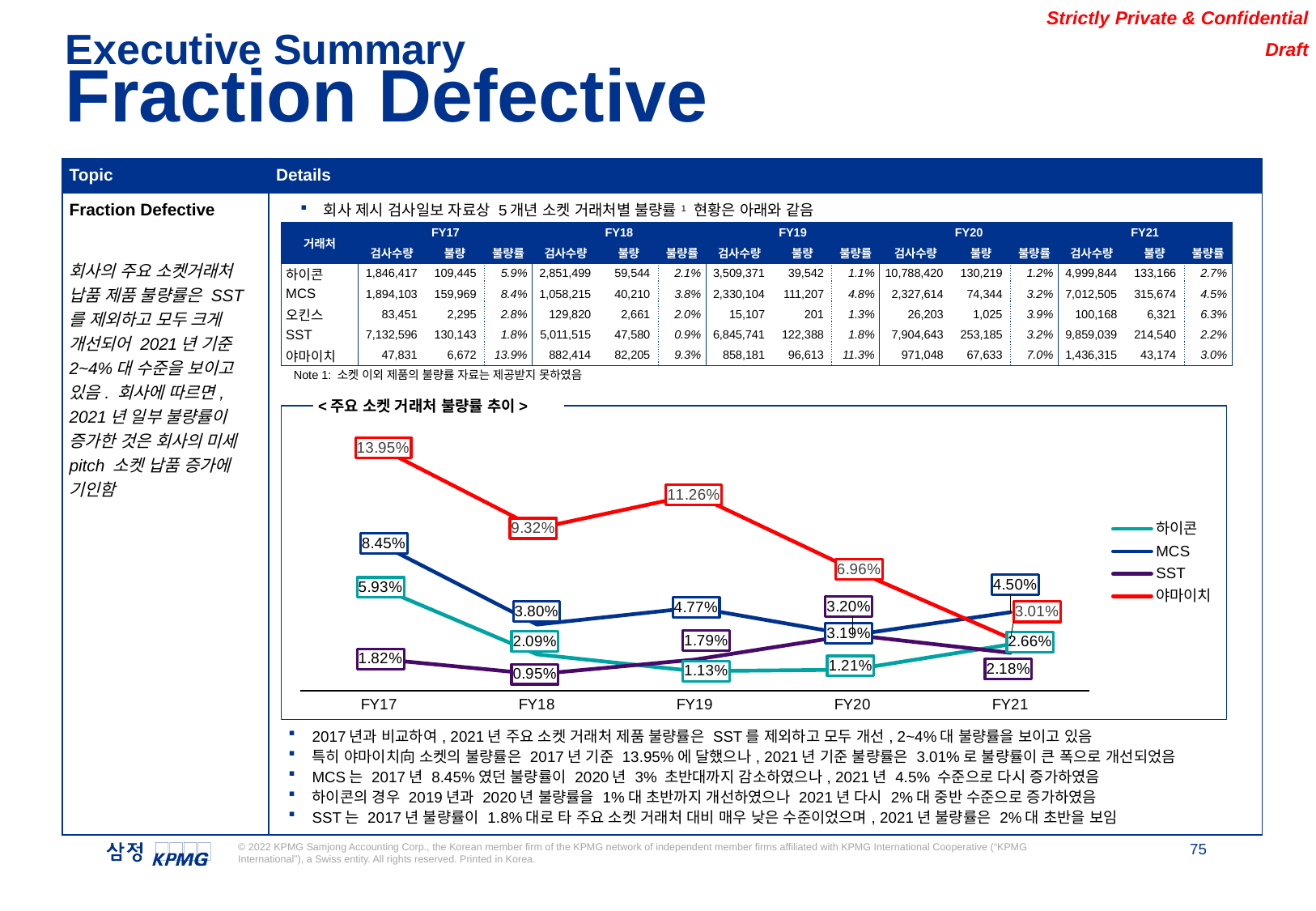

Executive Summary
Fraction Defective
| Topic | Details |
| --- | --- |
| Fraction Defective 회사의 주요 소켓거래처 납품 제품 불량률은 SST를 제외하고 모두 크게 개선되어 2021년 기준 2~4%대 수준을 보이고 있음. 회사에 따르면, 2021년 일부 불량률이 증가한 것은 회사의 미세 pitch 소켓 납품 증가에 기인함 | 회사 제시 검사일보 자료상 5개년 소켓 거래처별 불량률1 현황은 아래와 같음 2017년과 비교하여, 2021년 주요 소켓 거래처 제품 불량률은 SST를 제외하고 모두 개선, 2~4%대 불량률을 보이고 있음 특히 야마이치向 소켓의 불량률은 2017년 기준 13.95%에 달했으나, 2021년 기준 불량률은 3.01%로 불량률이 큰 폭으로 개선되었음 MCS는 2017년 8.45%였던 불량률이 2020년 3% 초반대까지 감소하였으나, 2021년 4.5% 수준으로 다시 증가하였음 하이콘의 경우 2019년과 2020년 불량률을 1%대 초반까지 개선하였으나 2021년 다시 2%대 중반 수준으로 증가하였음 SST는 2017년 불량률이 1.8%대로 타 주요 소켓 거래처 대비 매우 낮은 수준이었으며, 2021년 불량률은 2%대 초반을 보임 |
| 거래처 | FY17 |  |  | FY18 |  |  | FY19 |  |  | FY20 |  |  | FY21 |  |  |
| --- | --- | --- | --- | --- | --- | --- | --- | --- | --- | --- | --- | --- | --- | --- | --- |
|  | 검사수량 | 불량 | 불량률 | 검사수량 | 불량 | 불량률 | 검사수량 | 불량 | 불량률 | 검사수량 | 불량 | 불량률 | 검사수량 | 불량 | 불량률 |
| 하이콘 | 1,846,417 | 109,445 | 5.9% | 2,851,499 | 59,544 | 2.1% | 3,509,371 | 39,542 | 1.1% | 10,788,420 | 130,219 | 1.2% | 4,999,844 | 133,166 | 2.7% |
| MCS | 1,894,103 | 159,969 | 8.4% | 1,058,215 | 40,210 | 3.8% | 2,330,104 | 111,207 | 4.8% | 2,327,614 | 74,344 | 3.2% | 7,012,505 | 315,674 | 4.5% |
| 오킨스 | 83,451 | 2,295 | 2.8% | 129,820 | 2,661 | 2.0% | 15,107 | 201 | 1.3% | 26,203 | 1,025 | 3.9% | 100,168 | 6,321 | 6.3% |
| SST | 7,132,596 | 130,143 | 1.8% | 5,011,515 | 47,580 | 0.9% | 6,845,741 | 122,388 | 1.8% | 7,904,643 | 253,185 | 3.2% | 9,859,039 | 214,540 | 2.2% |
| 야마이치 | 47,831 | 6,672 | 13.9% | 882,414 | 82,205 | 9.3% | 858,181 | 96,613 | 11.3% | 971,048 | 67,633 | 7.0% | 1,436,315 | 43,174 | 3.0% |

Note 1: 소켓 이외 제품의 불량률 자료는 제공받지 못하였음

<주요 소켓 거래처 불량률 추이>

### Chart

| Category | 하이콘 | MCS | SST | 야마이치 |
|---|---|---|---|---|
| FY17 | 0.0592742592816249 | 0.084456336323843 | 0.018246231806764324 | 0.13949112500261338 |
| FY18 | 0.02088164856449187 | 0.037997949377016955 | 0.009494135007078698 | 0.0931592200486393 |
| FY19 | 0.011267546235493482 | 0.04772619591228546 | 0.017877976978679152 | 0.11257881495861595 |
| FY20 | 0.012070256812396997 | 0.031940003797880576 | 0.03202990951014486 | 0.06964949209513845 |
| FY21 | 0.026634030981766633 | 0.04501586808137748 | 0.021760741589520034 | 0.0300588659172953 |